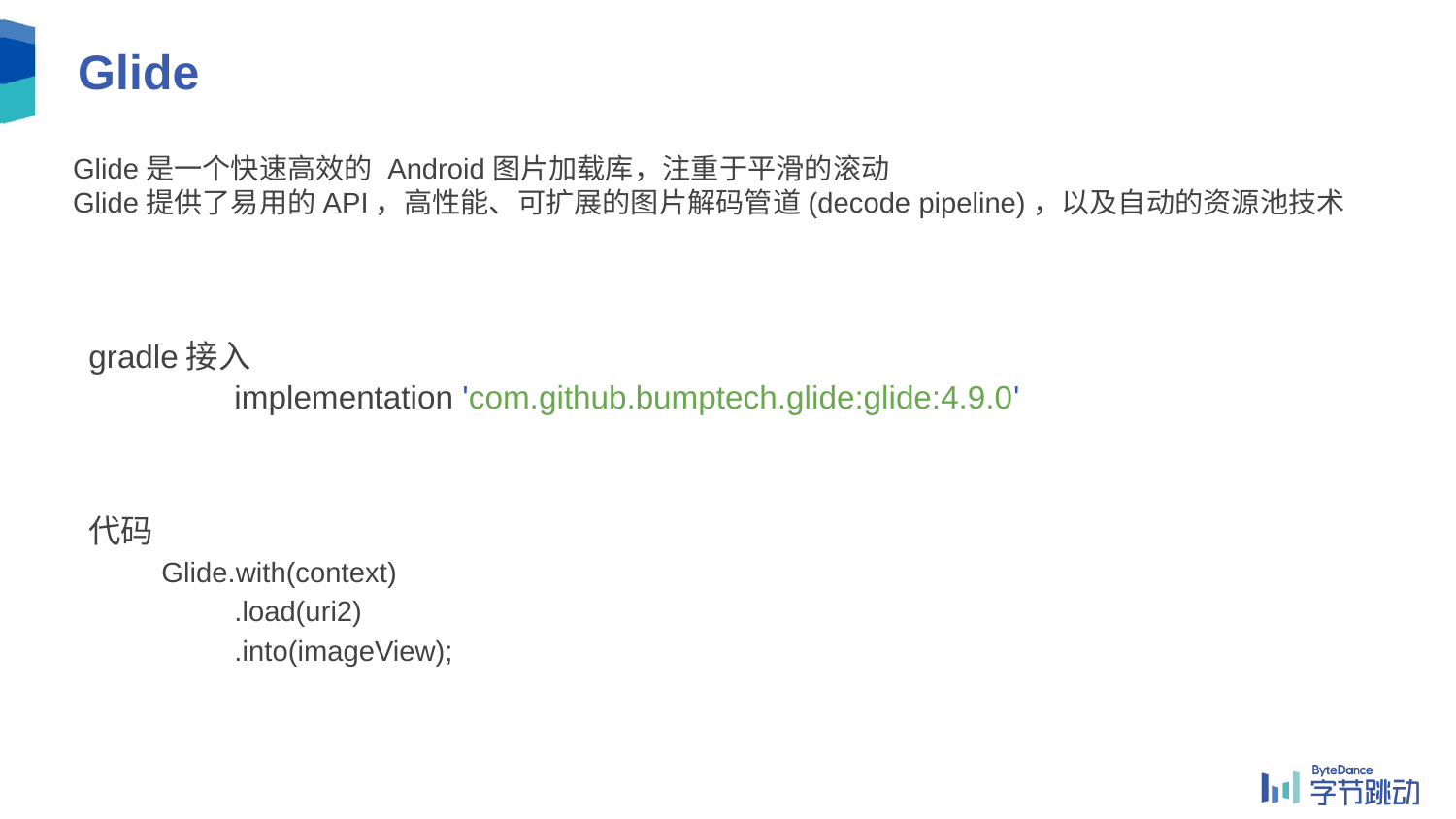

# Glide
Glide是一个快速高效的 Android图片加载库，注重于平滑的滚动
Glide提供了易用的API，高性能、可扩展的图片解码管道(decode pipeline)，以及自动的资源池技术
gradle接入
	implementation 'com.github.bumptech.glide:glide:4.9.0'
代码
Glide.with(context)
.load(uri2)
.into(imageView);